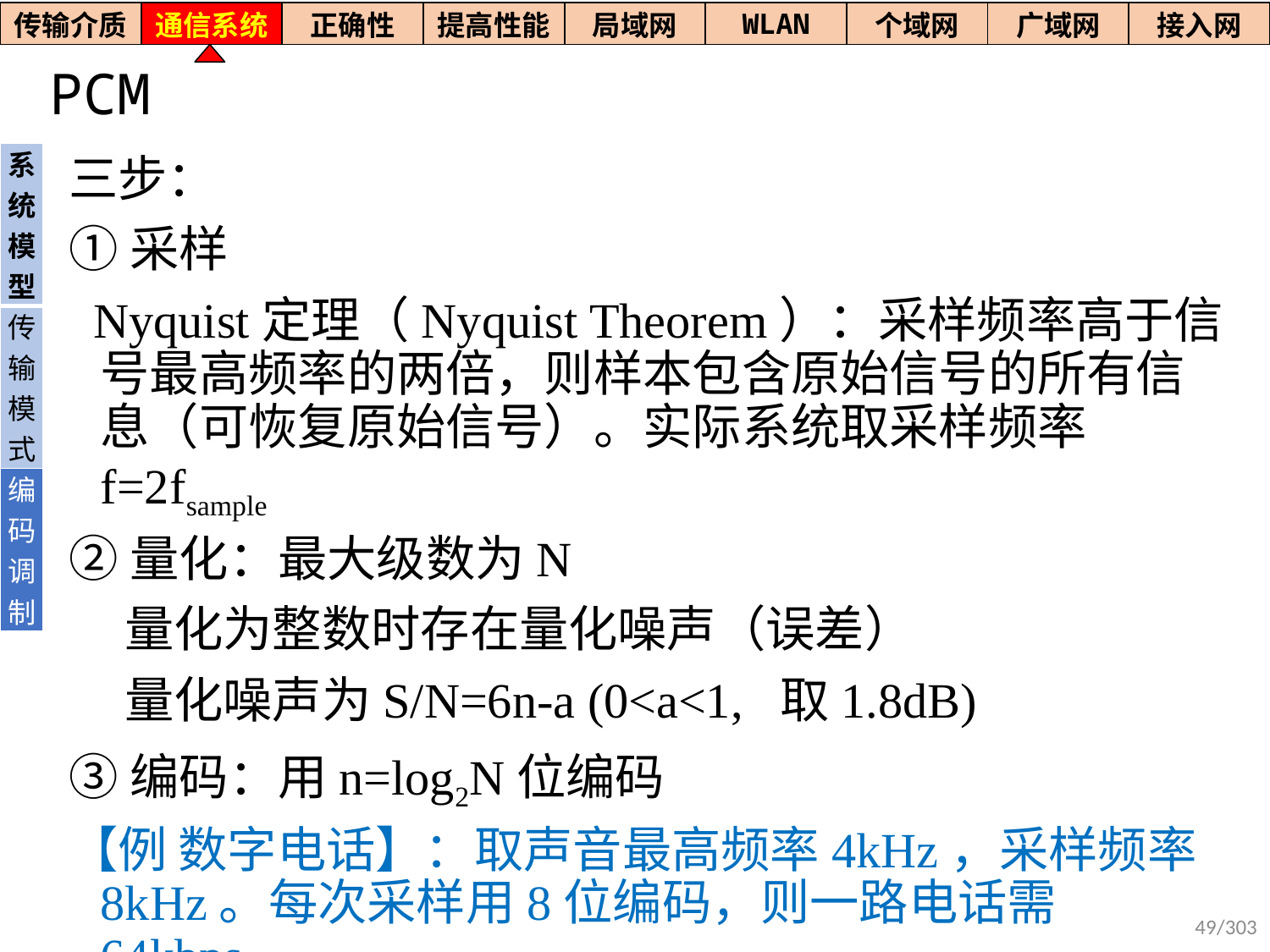

| 传输介质 | 通信系统 | 正确性 | 提高性能 | 局域网 | WLAN | 个域网 | 广域网 | 接入网 |
| --- | --- | --- | --- | --- | --- | --- | --- | --- |

# PCM
| 系统模型 |
| --- |
| 传输模式 |
| 编码调制 |
三步：
①采样
  Nyquist定理（Nyquist Theorem）：采样频率高于信号最高频率的两倍，则样本包含原始信号的所有信息（可恢复原始信号）。实际系统取采样频率f=2fsample
②量化：最大级数为N
    量化为整数时存在量化噪声（误差）
    量化噪声为S/N=6n-a (0<a<1,  取1.8dB)
③编码：用n=log2N位编码
【例 数字电话】：取声音最高频率4kHz，采样频率8kHz。每次采样用8位编码，则一路电话需64kbps。
49/303